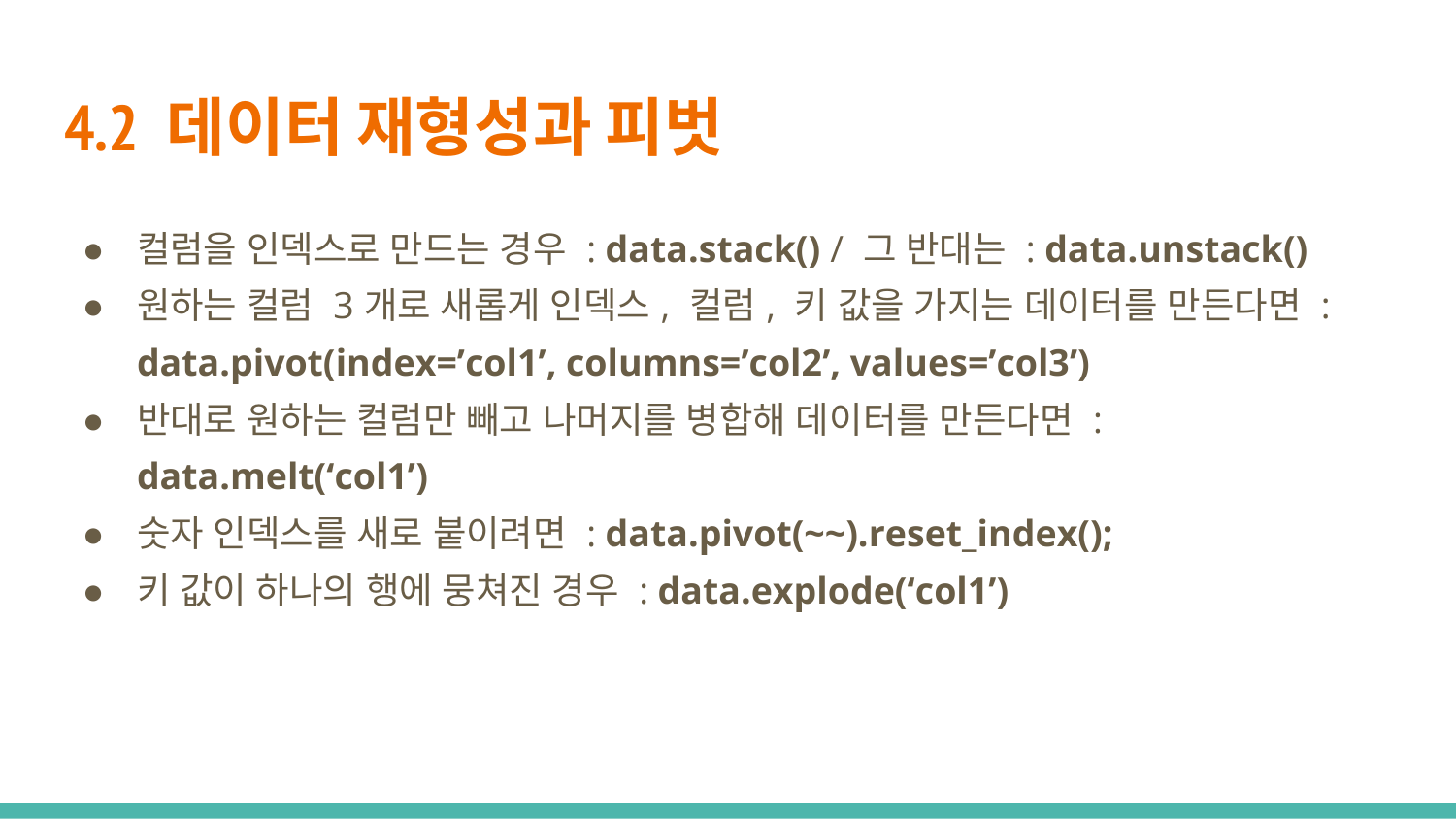

# 4.2 데이터 재형성과 피벗
컬럼을 인덱스로 만드는 경우 : data.stack() / 그 반대는 : data.unstack()
원하는 컬럼 3개로 새롭게 인덱스, 컬럼, 키 값을 가지는 데이터를 만든다면 : data.pivot(index=’col1’, columns=’col2’, values=’col3’)
반대로 원하는 컬럼만 빼고 나머지를 병합해 데이터를 만든다면 : data.melt(‘col1’)
숫자 인덱스를 새로 붙이려면 : data.pivot(~~).reset_index();
키 값이 하나의 행에 뭉쳐진 경우 : data.explode(‘col1’)